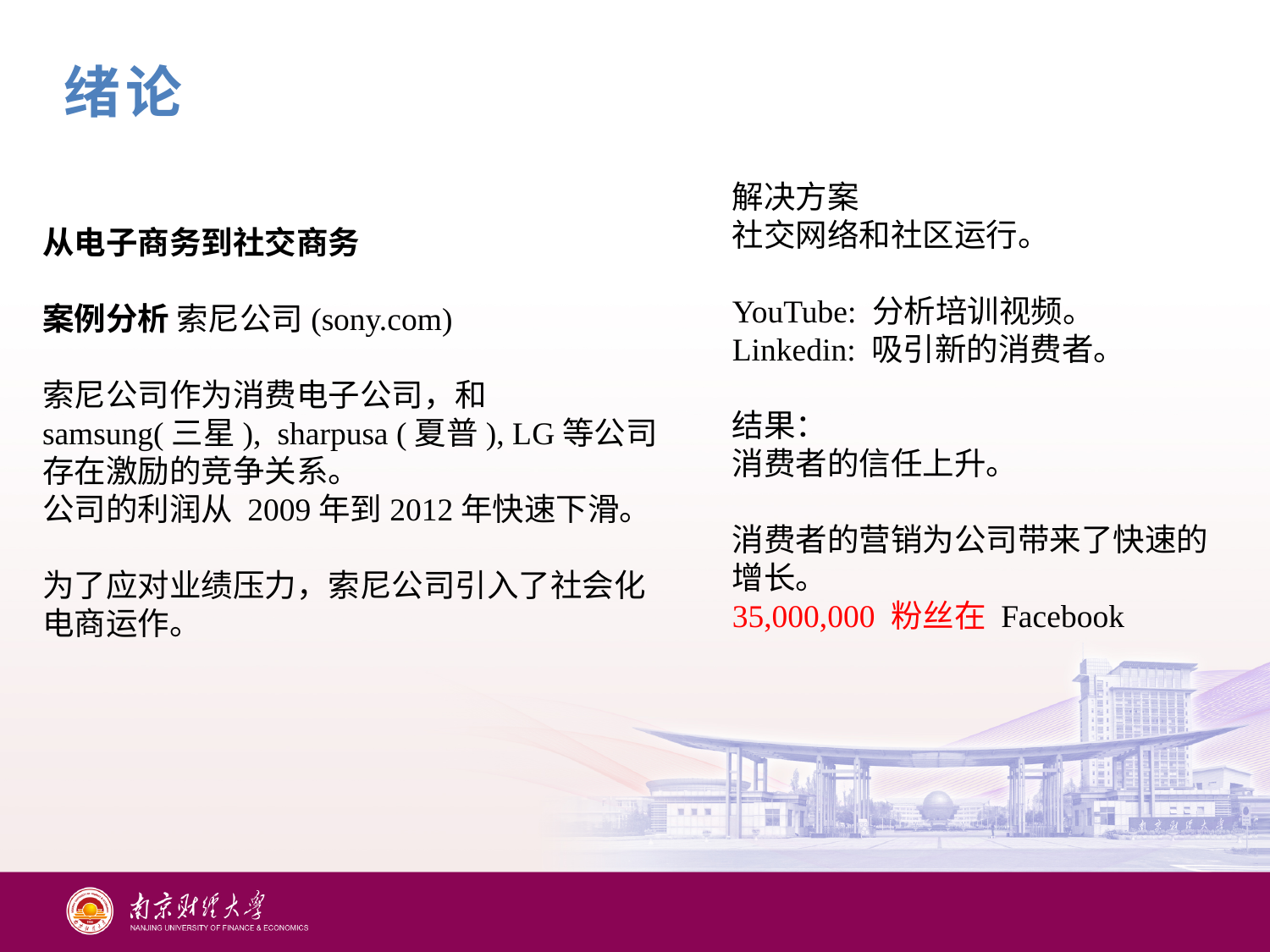

绪论

从电子商务到社交商务
案例分析 索尼公司(sony.com)
索尼公司作为消费电子公司，和 samsung(三星),  sharpusa (夏普), LG等公司存在激励的竞争关系。
公司的利润从 2009年到2012年快速下滑。
为了应对业绩压力，索尼公司引入了社会化电商运作。
解决方案
社交网络和社区运行。

YouTube: 分析培训视频。
Linkedin: 吸引新的消费者。

结果：
消费者的信任上升。

消费者的营销为公司带来了快速的增长。
35,000,000 粉丝在 Facebook